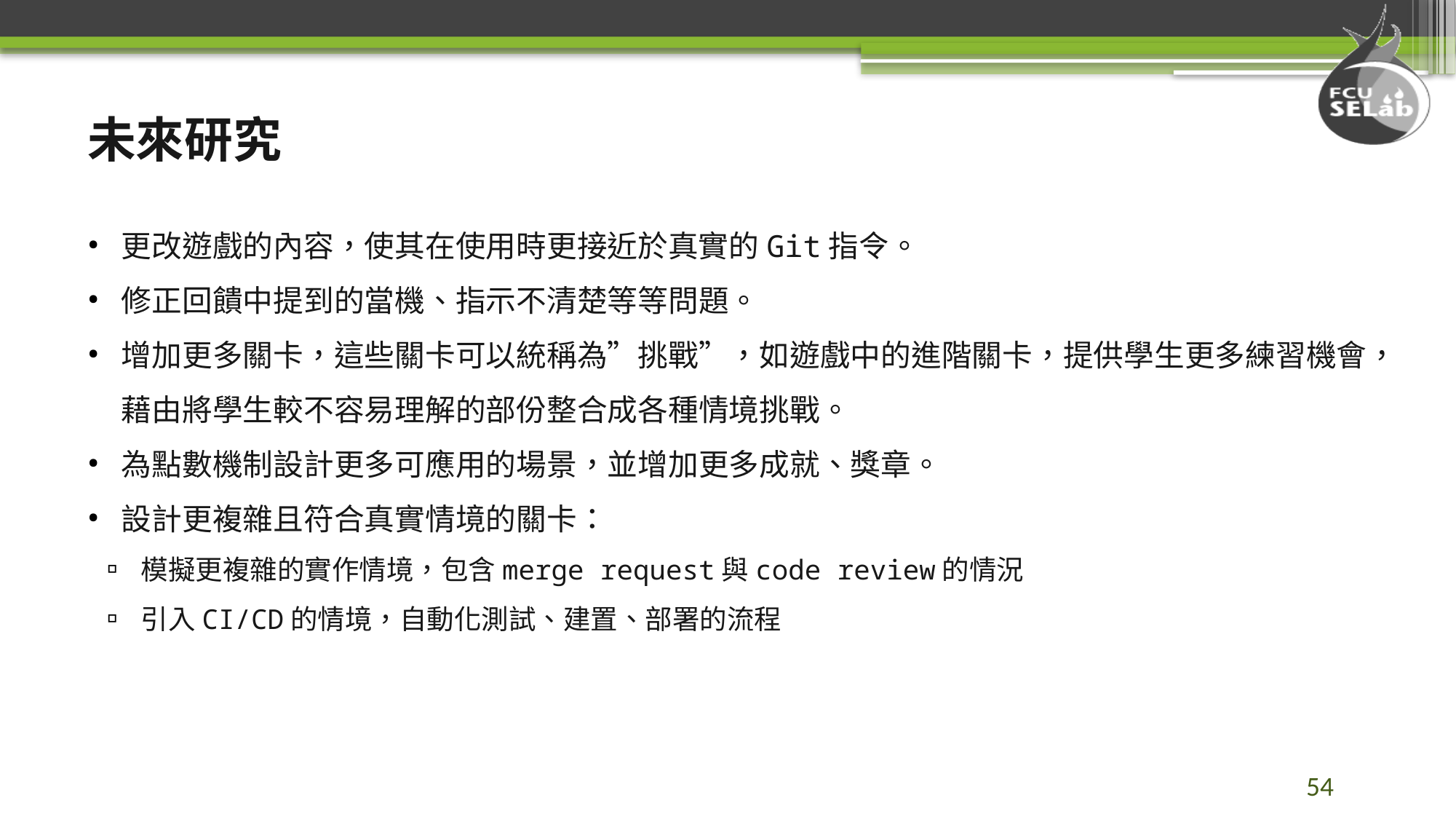

# 未來研究
更改遊戲的內容，使其在使用時更接近於真實的Git指令。
修正回饋中提到的當機、指示不清楚等等問題。
增加更多關卡，這些關卡可以統稱為”挑戰”，如遊戲中的進階關卡，提供學生更多練習機會，藉由將學生較不容易理解的部份整合成各種情境挑戰。
為點數機制設計更多可應用的場景，並增加更多成就、獎章。
設計更複雜且符合真實情境的關卡：
模擬更複雜的實作情境，包含merge request與code review的情況
引入CI/CD的情境，自動化測試、建置、部署的流程

54